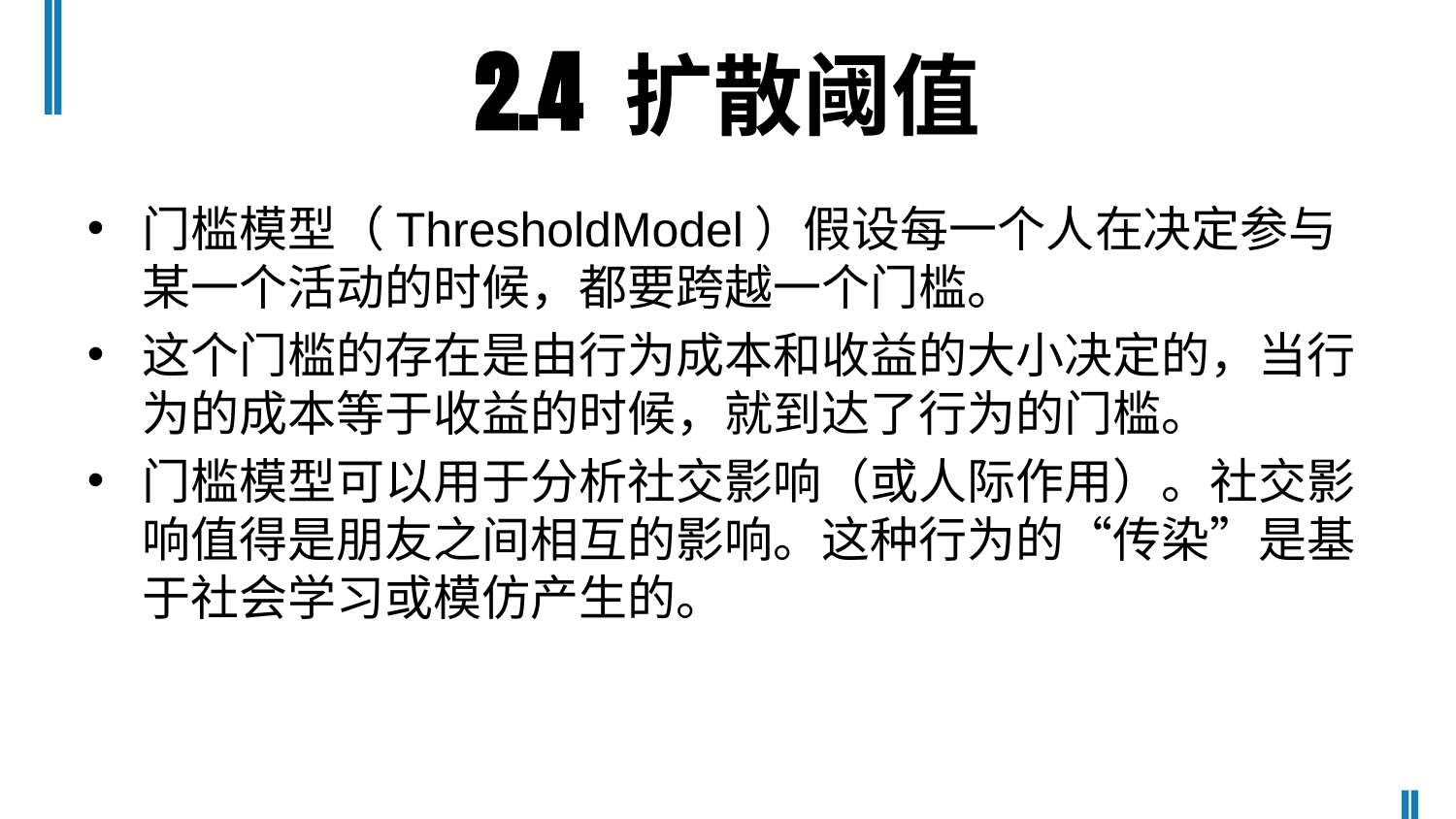

# 2.4 扩散阈值
门槛模型（ThresholdModel）假设每一个人在决定参与某一个活动的时候，都要跨越一个门槛。
这个门槛的存在是由行为成本和收益的大小决定的，当行为的成本等于收益的时候，就到达了行为的门槛。
门槛模型可以用于分析社交影响（或人际作用）。社交影响值得是朋友之间相互的影响。这种行为的“传染”是基于社会学习或模仿产生的。